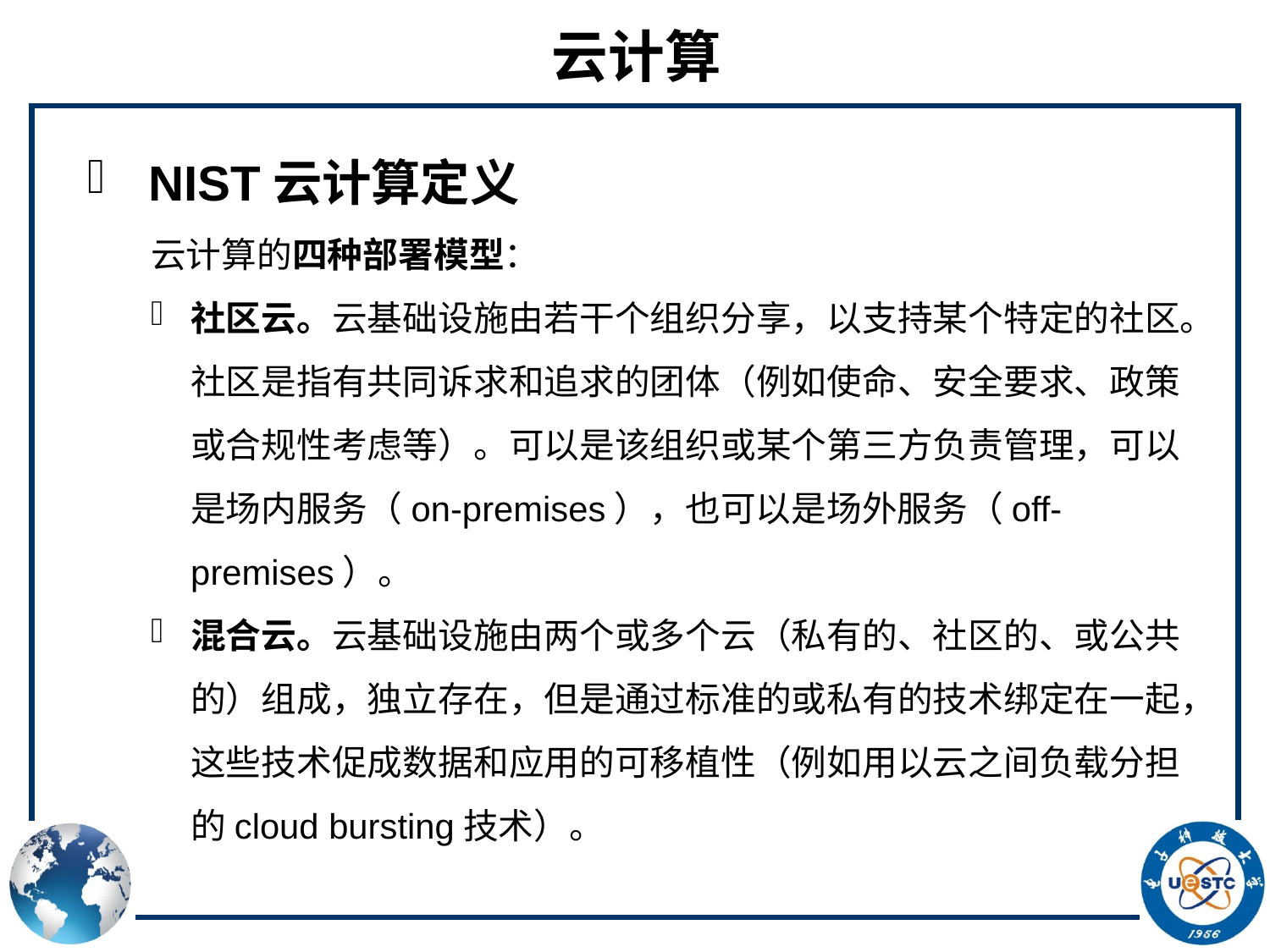

# 云计算
 NIST云计算定义
云计算的四种部署模型：
社区云。云基础设施由若干个组织分享，以支持某个特定的社区。社区是指有共同诉求和追求的团体（例如使命、安全要求、政策或合规性考虑等）。可以是该组织或某个第三方负责管理，可以是场内服务（on-premises），也可以是场外服务（off-premises）。
混合云。云基础设施由两个或多个云（私有的、社区的、或公共的）组成，独立存在，但是通过标准的或私有的技术绑定在一起，这些技术促成数据和应用的可移植性（例如用以云之间负载分担的cloud bursting技术）。